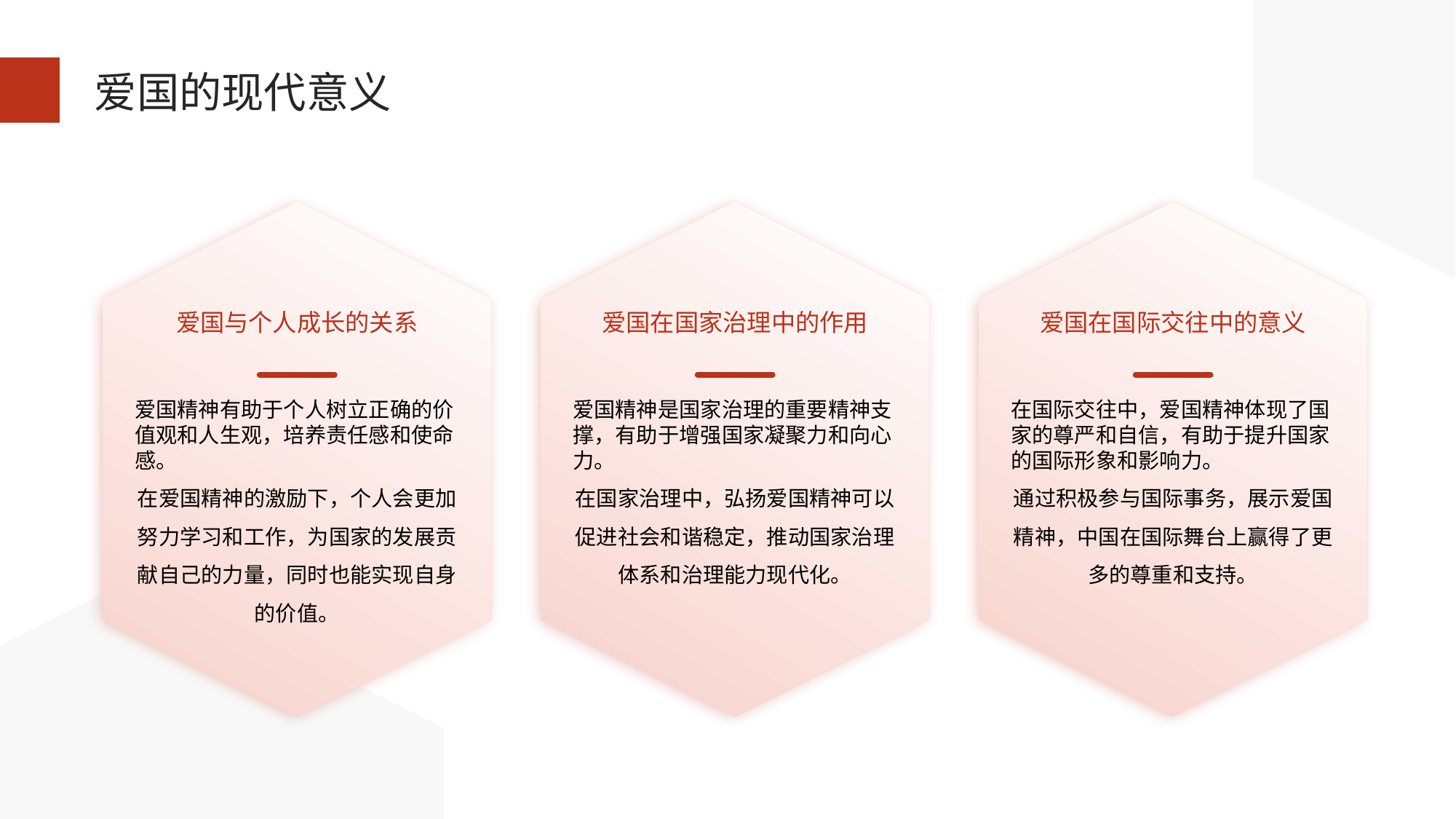

爱国的现代意义
爱国与个人成长的关系
爱国在国家治理中的作用
爱国在国际交往中的意义

爱国精神有助于个人树立正确的价值观和人生观，培养责任感和使命感。
在爱国精神的激励下，个人会更加努力学习和工作，为国家的发展贡献自己的力量，同时也能实现自身的价值。
爱国精神是国家治理的重要精神支撑，有助于增强国家凝聚力和向心力。
在国家治理中，弘扬爱国精神可以促进社会和谐稳定，推动国家治理体系和治理能力现代化。
在国际交往中，爱国精神体现了国家的尊严和自信，有助于提升国家的国际形象和影响力。
通过积极参与国际事务，展示爱国精神，中国在国际舞台上赢得了更多的尊重和支持。